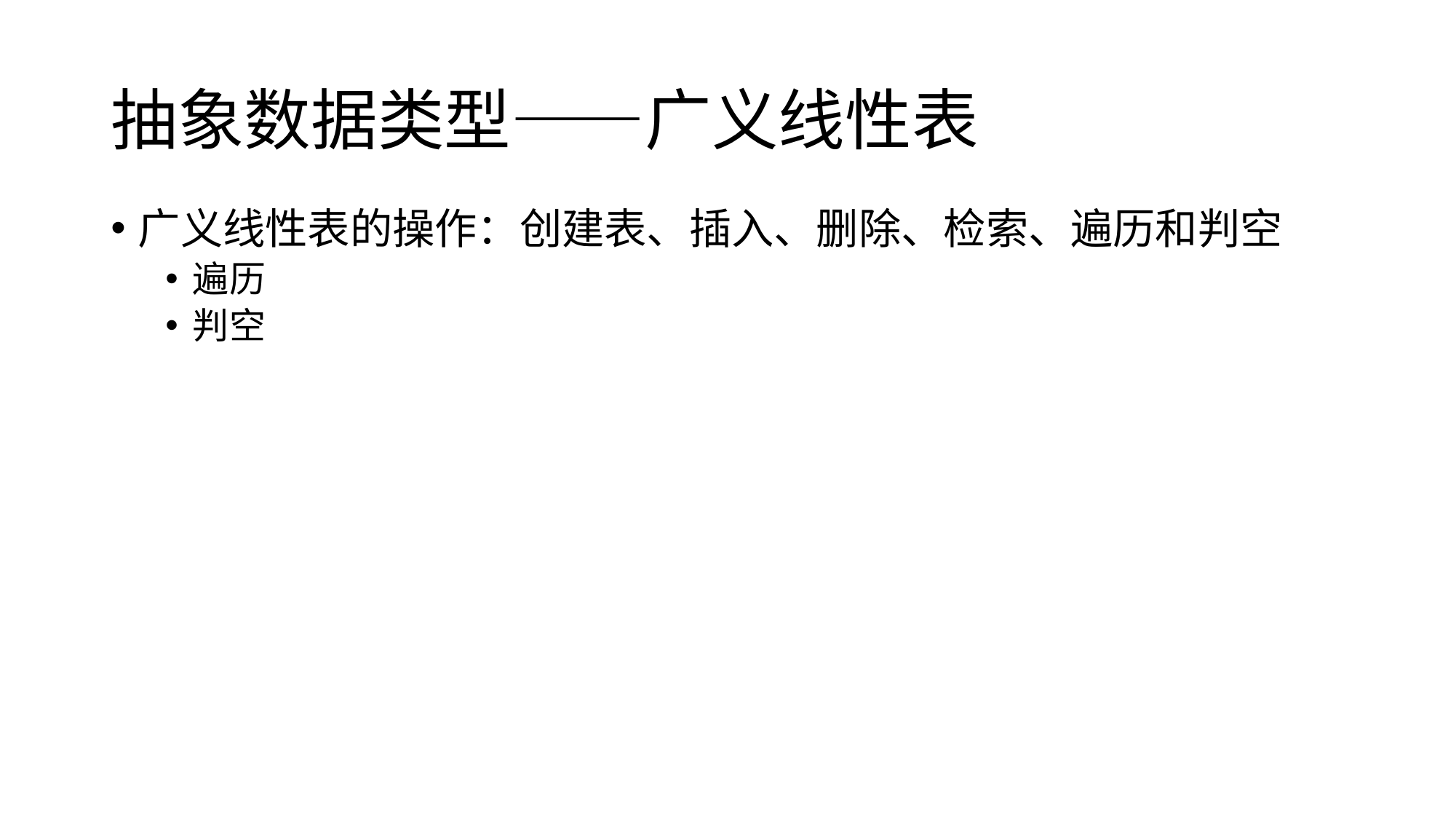

# 抽象数据类型——广义线性表
广义线性表的操作：创建表、插入、删除、检索、遍历和判空
遍历
判空